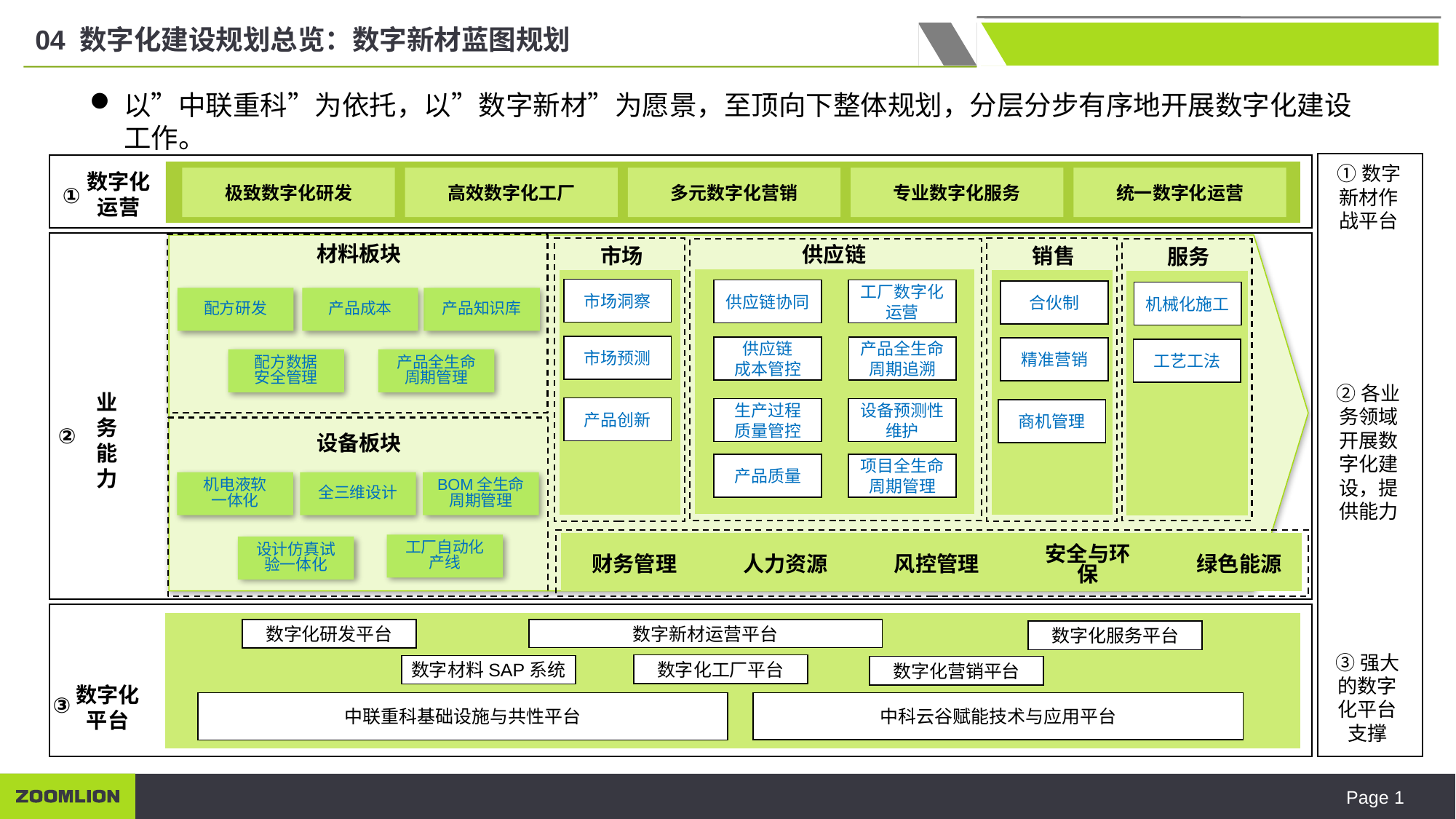

04 数字化建设规划总览：数字新材蓝图规划
以”中联重科”为依托，以”数字新材”为愿景，至顶向下整体规划，分层分步有序地开展数字化建设工作。

①数字新材作战平台

数字化
运营
极致数字化研发
高效数字化工厂
多元数字化营销
专业数字化服务
统一数字化运营
①

材料板块
配方研发
产品成本
产品知识库
配方数据
安全管理
产品全生命周期管理

市场

市场洞察
市场预测
产品创新

销售

合伙制
精准营销
商机管理

供应链

供应链协同
工厂数字化运营
产品全生命周期追溯
供应链
成本管控
生产过程
质量管控
设备预测性维护
产品质量
项目全生命周期管理

服务

机械化施工
工艺工法
②各业务领域开展数字化建设，提供能力
业务能力
②

设备板块
机电液软
一体化
全三维设计
BOM全生命周期管理
工厂自动化
产线
设计仿真试验一体化

财务管理
人力资源
风控管理
安全与环保
绿色能源

数字新材运营平台
数字化研发平台
数字化服务平台
③强大的数字化平台支撑
数字化工厂平台
数字材料SAP系统
数字化营销平台
数字化平台
③
中联重科基础设施与共性平台
中科云谷赋能技术与应用平台
Page 1